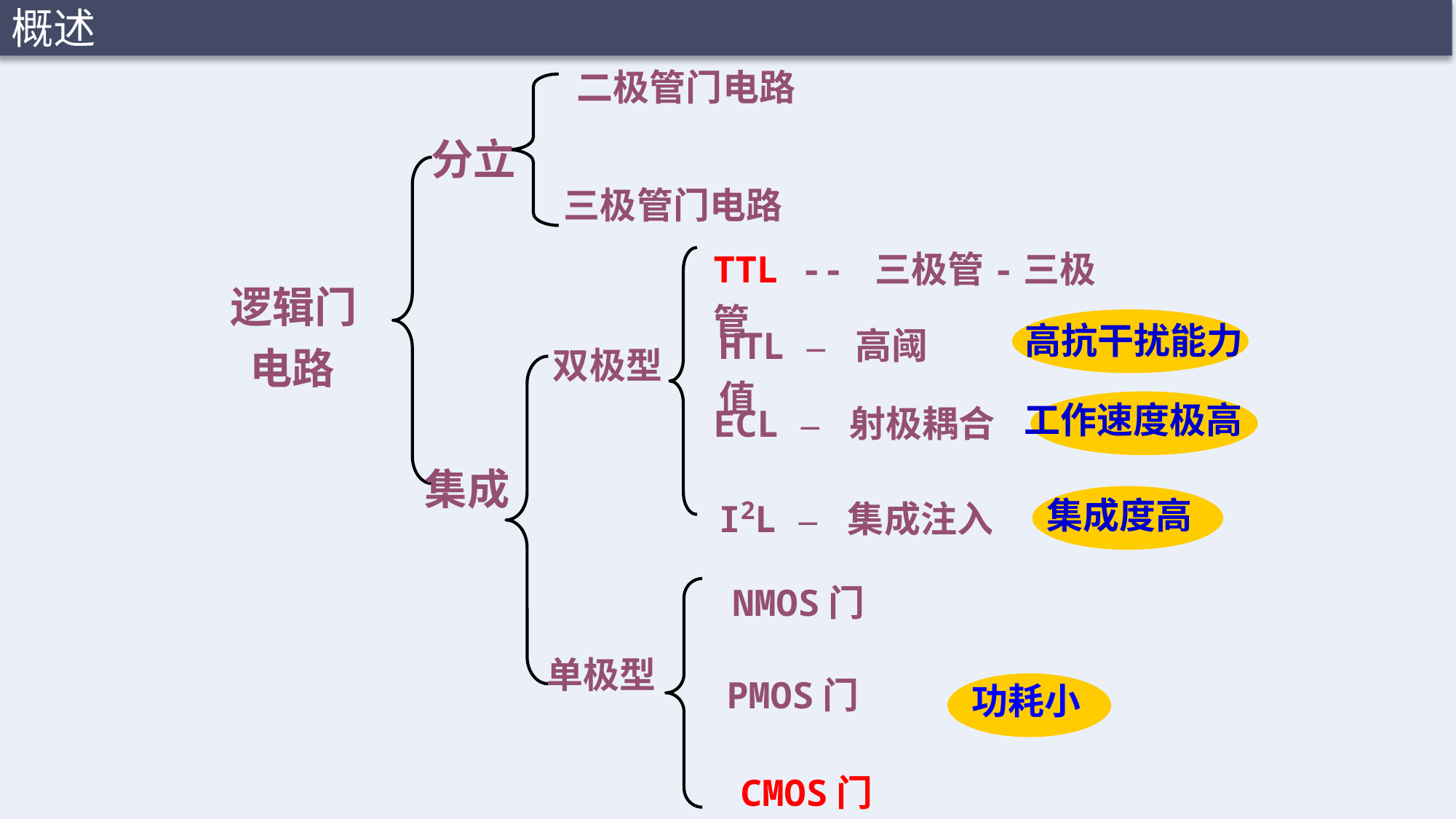

概述
二极管门电路

分立

三极管门电路

逻辑门
 电路
TTL -- 三极管-三极管

HTL – 高阈值

高抗干扰能力
双极型

ECL – 射极耦合

工作速度极高
集成
I2L – 集成注入

集成度高
NMOS门

单极型
PMOS门

功耗小
CMOS门